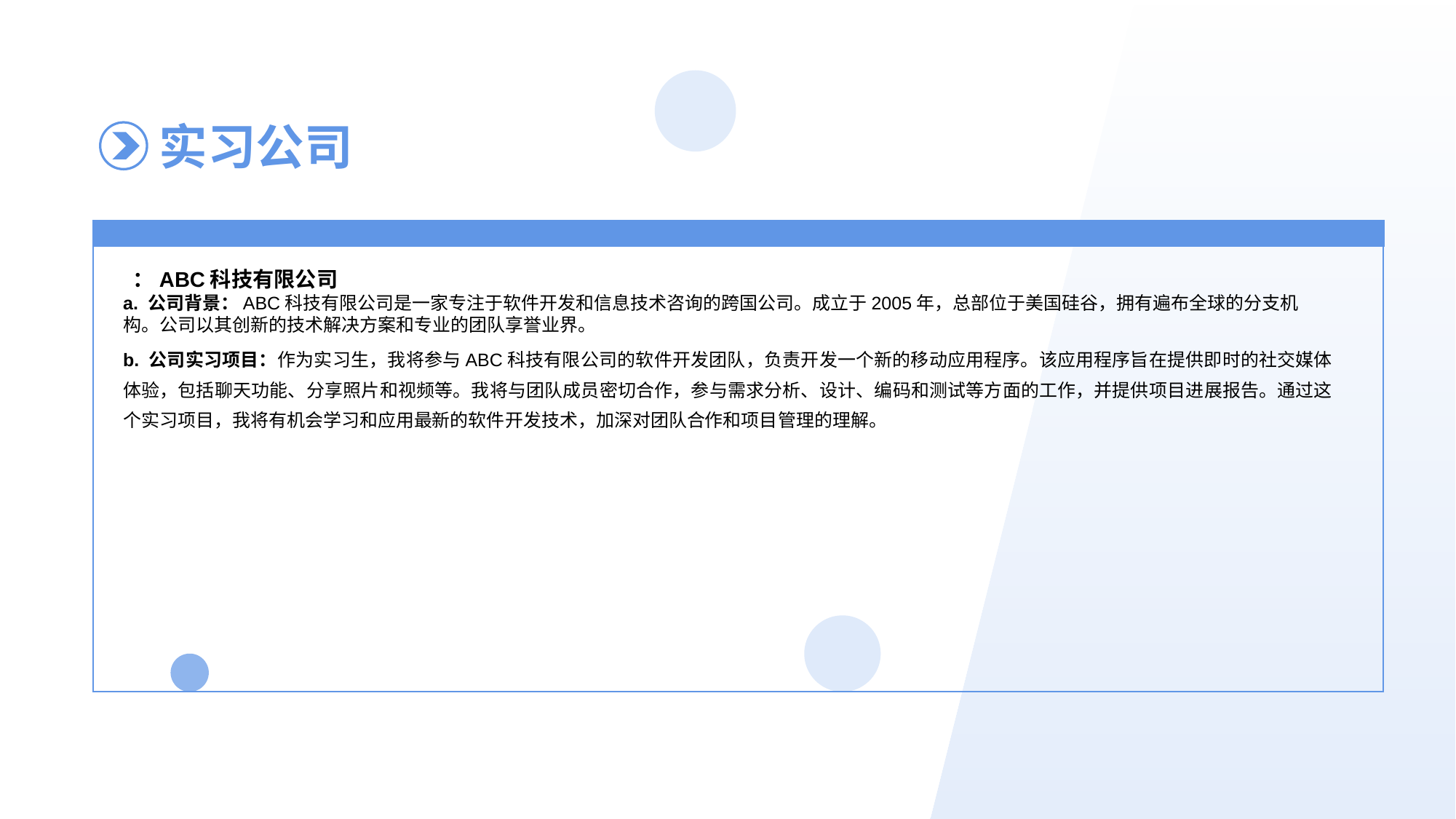

实习时间

实习公司

 ：ABC科技有限公司
a. 公司背景：ABC科技有限公司是一家专注于软件开发和信息技术咨询的跨国公司。成立于2005年，总部位于美国硅谷，拥有遍布全球的分支机构。公司以其创新的技术解决方案和专业的团队享誉业界。
b. 公司实习项目：作为实习生，我将参与ABC科技有限公司的软件开发团队，负责开发一个新的移动应用程序。该应用程序旨在提供即时的社交媒体体验，包括聊天功能、分享照片和视频等。我将与团队成员密切合作，参与需求分析、设计、编码和测试等方面的工作，并提供项目进展报告。通过这个实习项目，我将有机会学习和应用最新的软件开发技术，加深对团队合作和项目管理的理解。